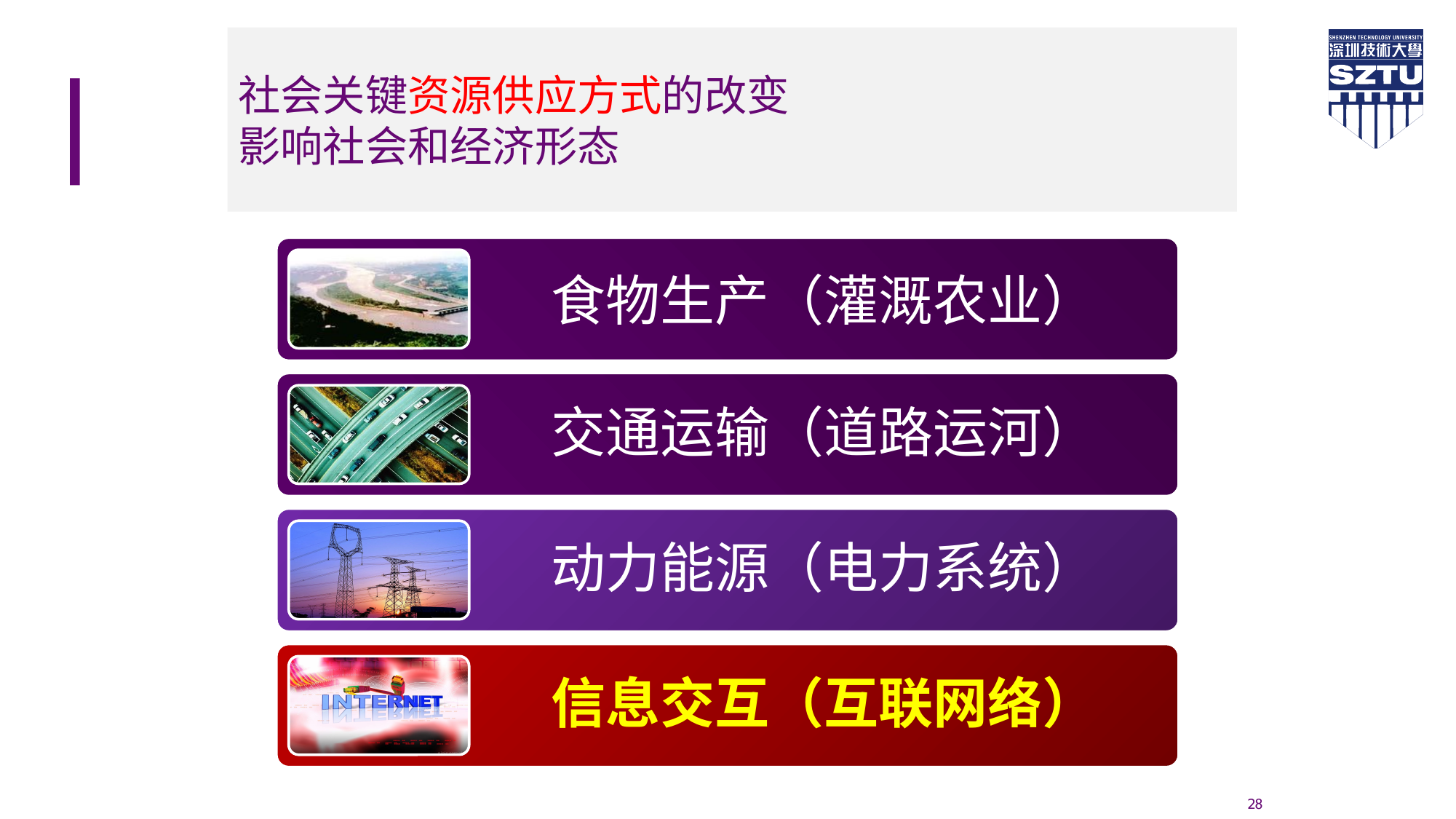

# 社会关键资源供应方式的改变 影响社会和经济形态
食物生产（灌溉农业）
交通运输（道路运河）
动力能源（电力系统）
信息交互（互联网络）

28